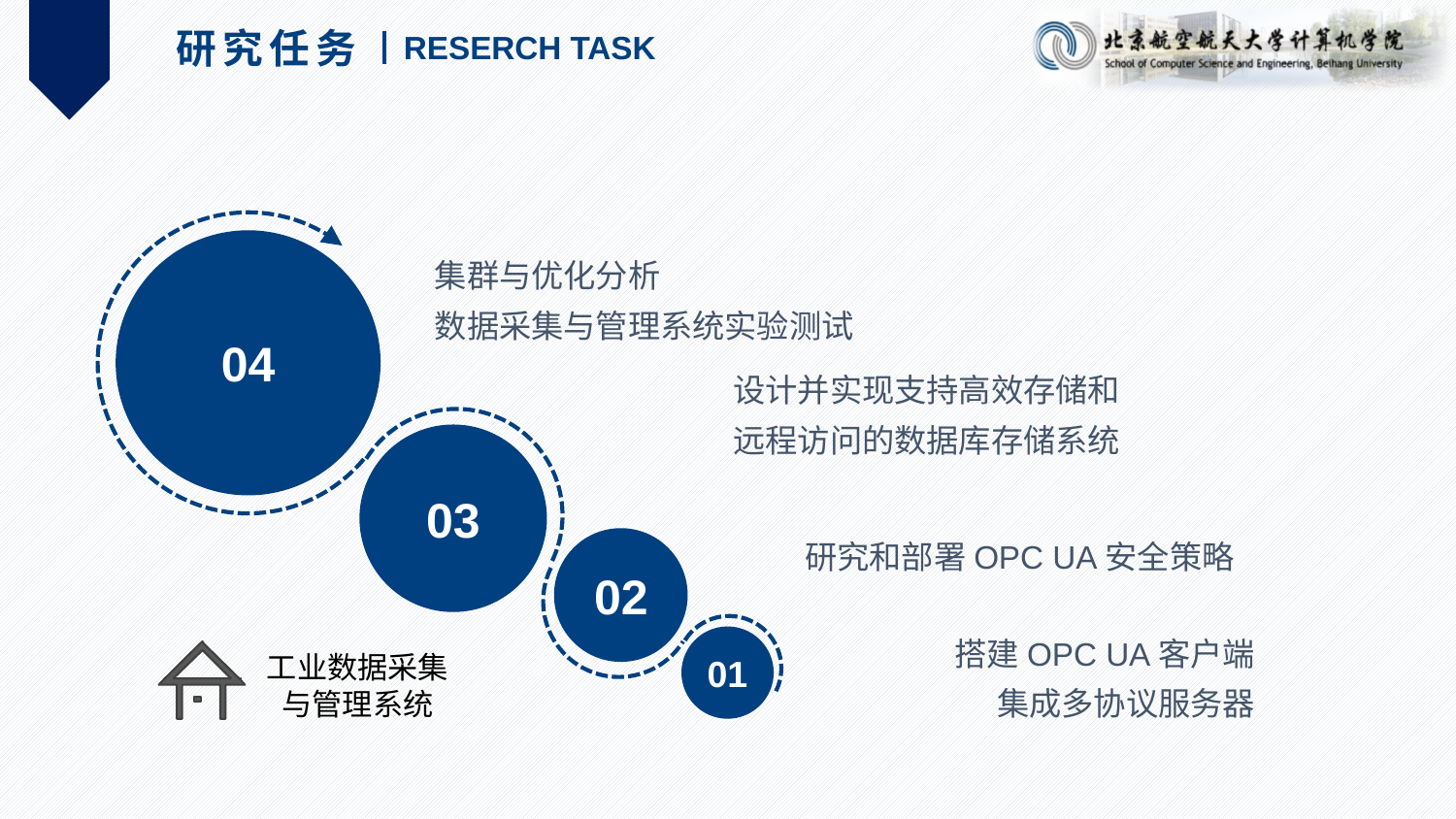

研究任务
RESERCH TASK

04
集群与优化分析
数据采集与管理系统实验测试
设计并实现支持高效存储和
远程访问的数据库存储系统
03
研究和部署OPC UA安全策略
02
搭建OPC UA客户端
集成多协议服务器
01
工业数据采集
与管理系统